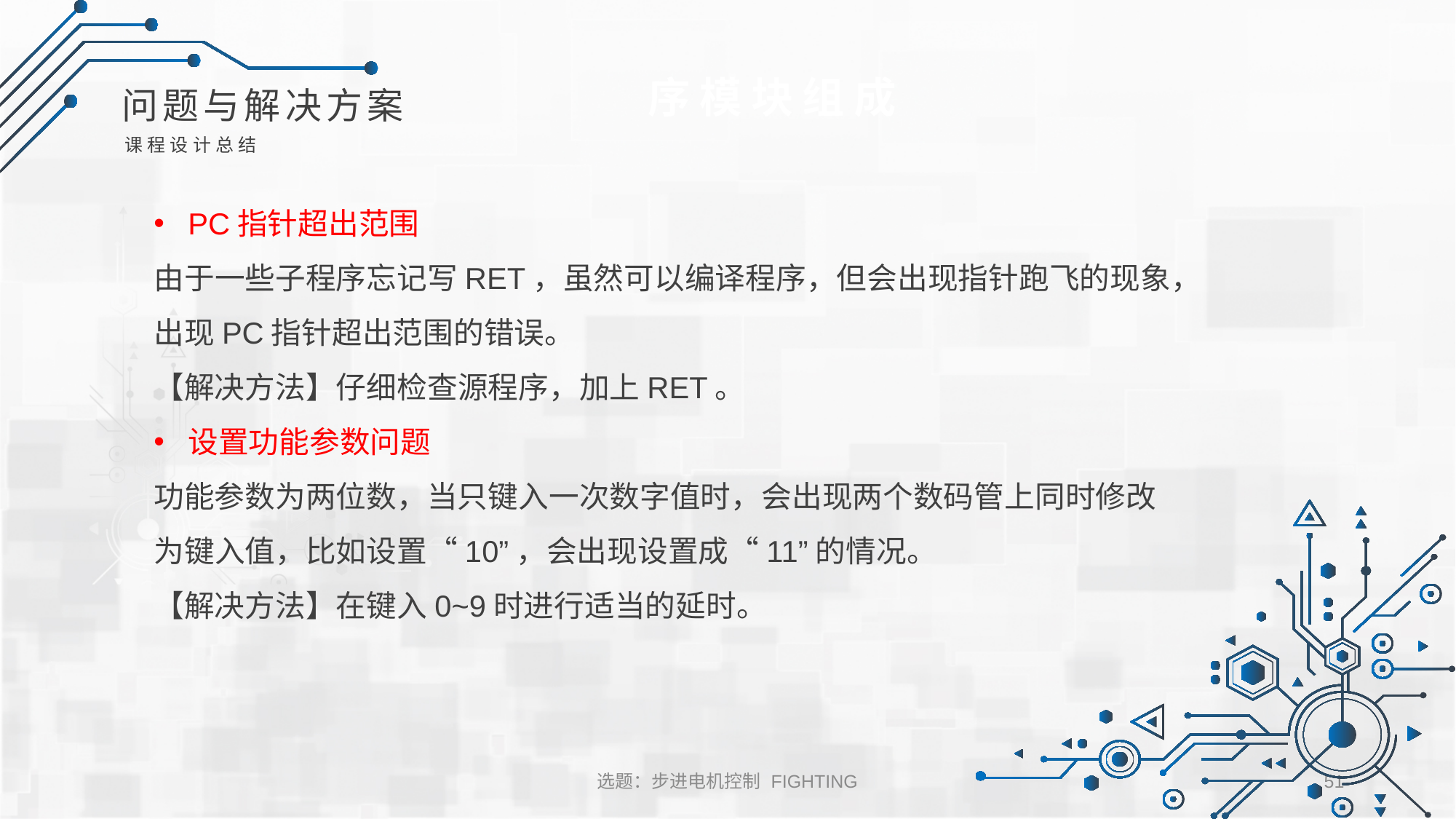

序模块组成
问题与解决方案
课程设计总结
PC指针超出范围
由于一些子程序忘记写RET，虽然可以编译程序，但会出现指针跑飞的现象，出现PC指针超出范围的错误。
【解决方法】仔细检查源程序，加上RET。
设置功能参数问题
功能参数为两位数，当只键入一次数字值时，会出现两个数码管上同时修改为键入值，比如设置“10”，会出现设置成“11”的情况。
【解决方法】在键入0~9时进行适当的延时。

选题：步进电机控制 FIGHTING
51